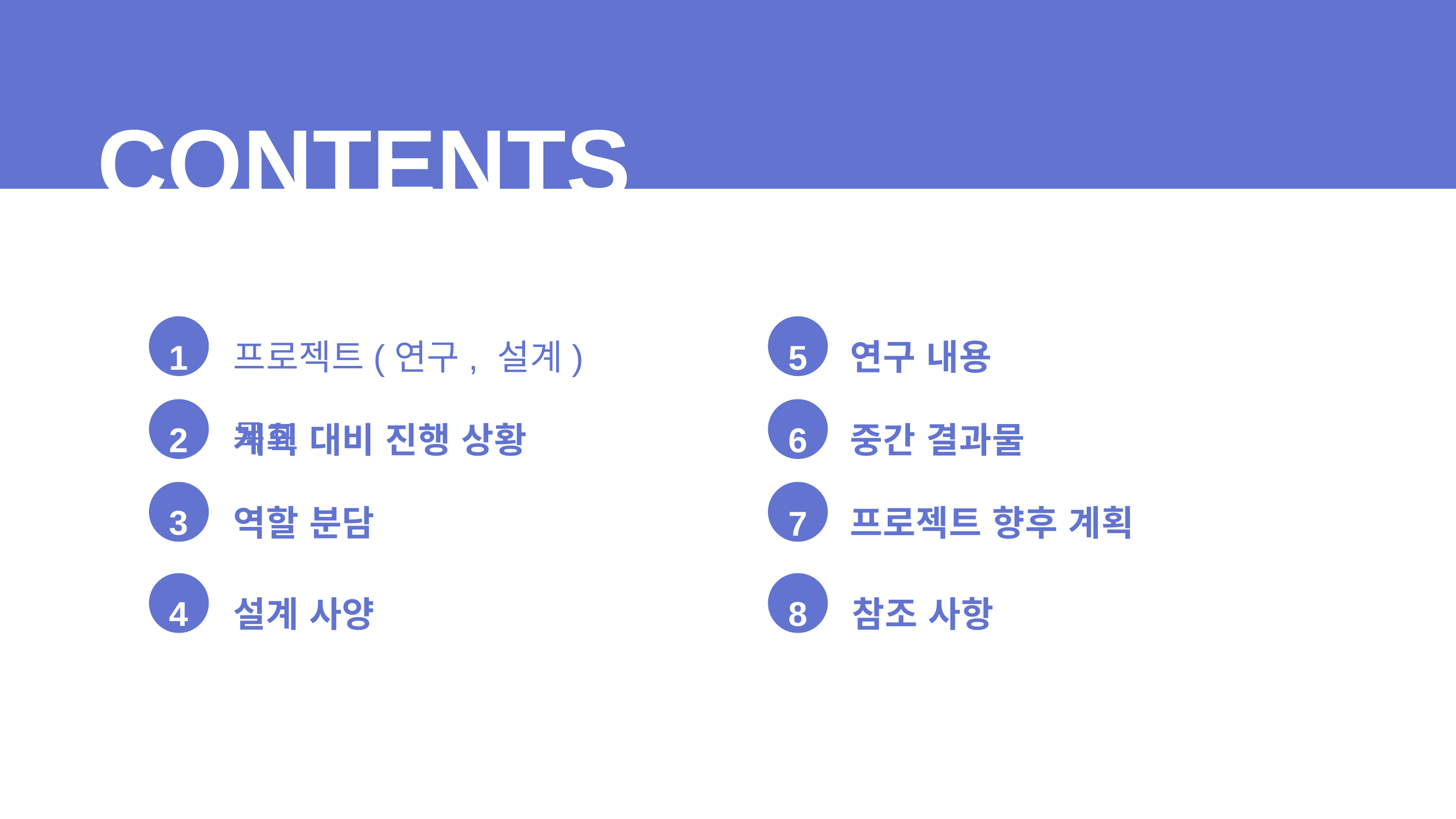

CONTENTS
프로젝트(연구, 설계) 목표
연구 내용
1
5

계획 대비 진행 상황
중간 결과물
2
6

역할 분담
프로젝트 향후 계획
3
7

4
4
설계 사양
참조 사항
4
8